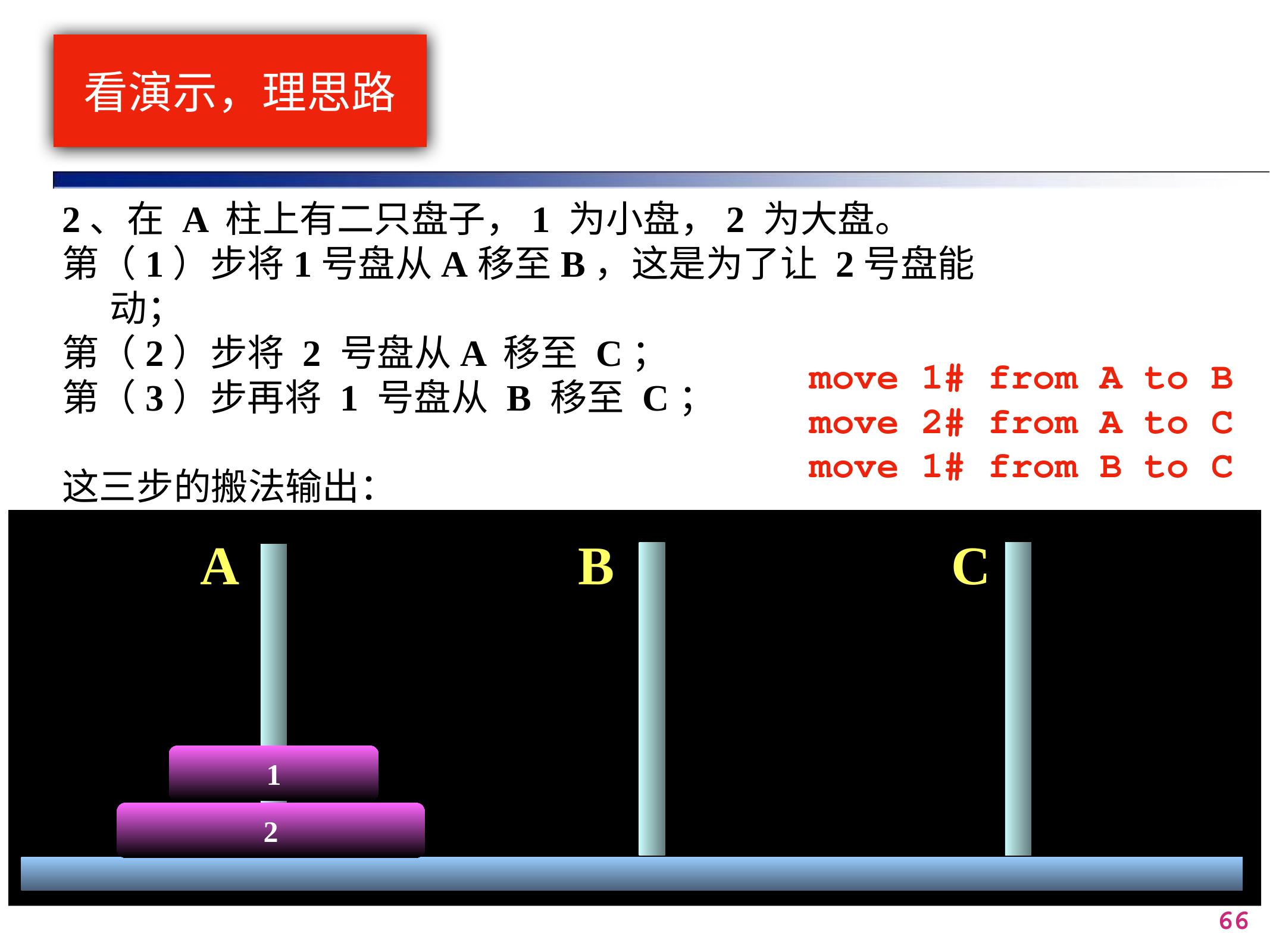

# 看演示，理思路
2、在 A 柱上有二只盘子，1 为小盘，2 为大盘。
第（1）步将1号盘从A移至B，这是为了让 2号盘能动；
第（2）步将 2 号盘从A 移至 C；
第（3）步再将 1 号盘从 B 移至 C；

这三步的搬法输出：
move 1# from A to B
move 2# from A to C
move 1# from B to C

A
B
C

1

2
66